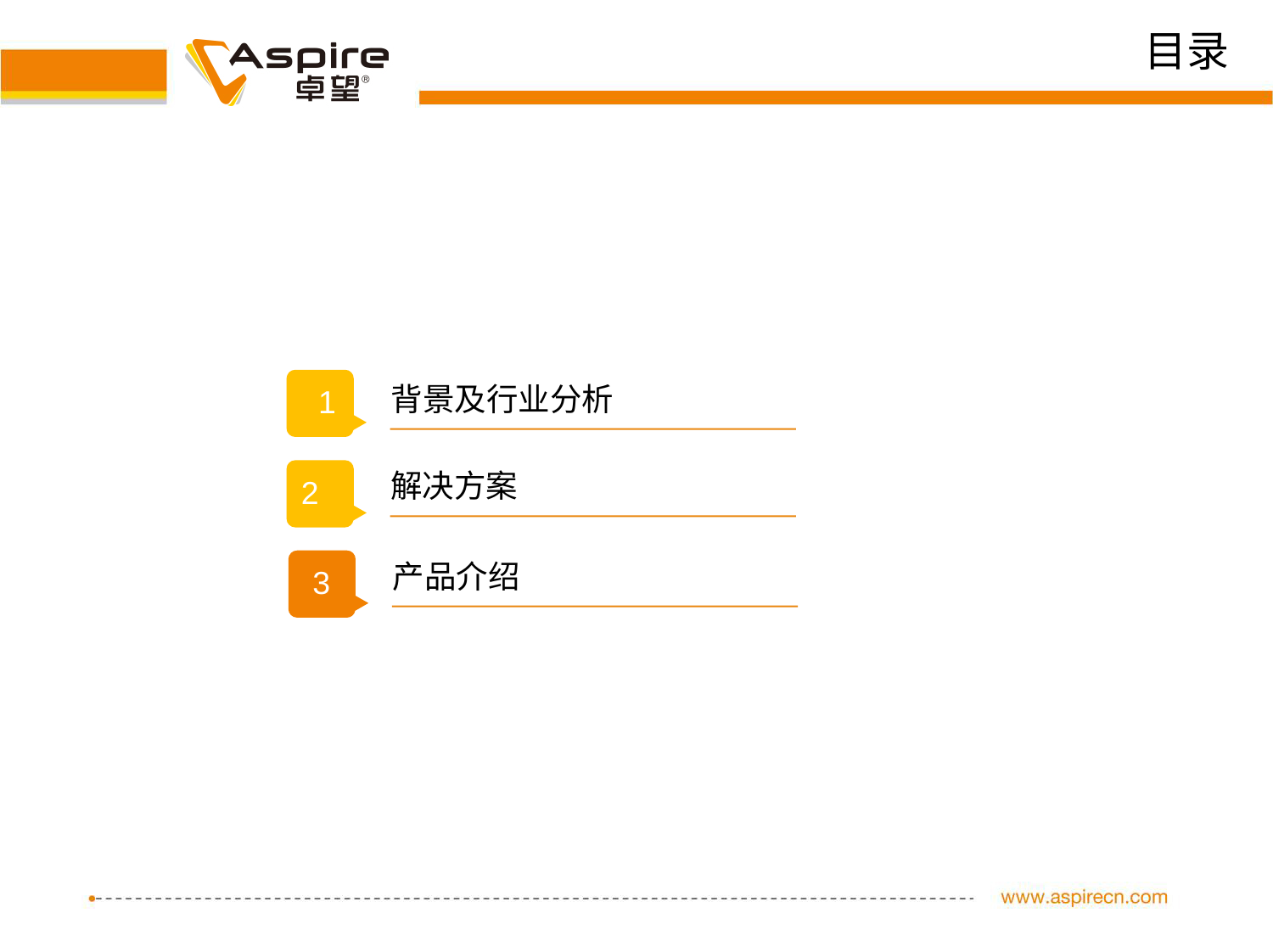

目录

背景及行业分析
1

解决方案
2

产品介绍
3